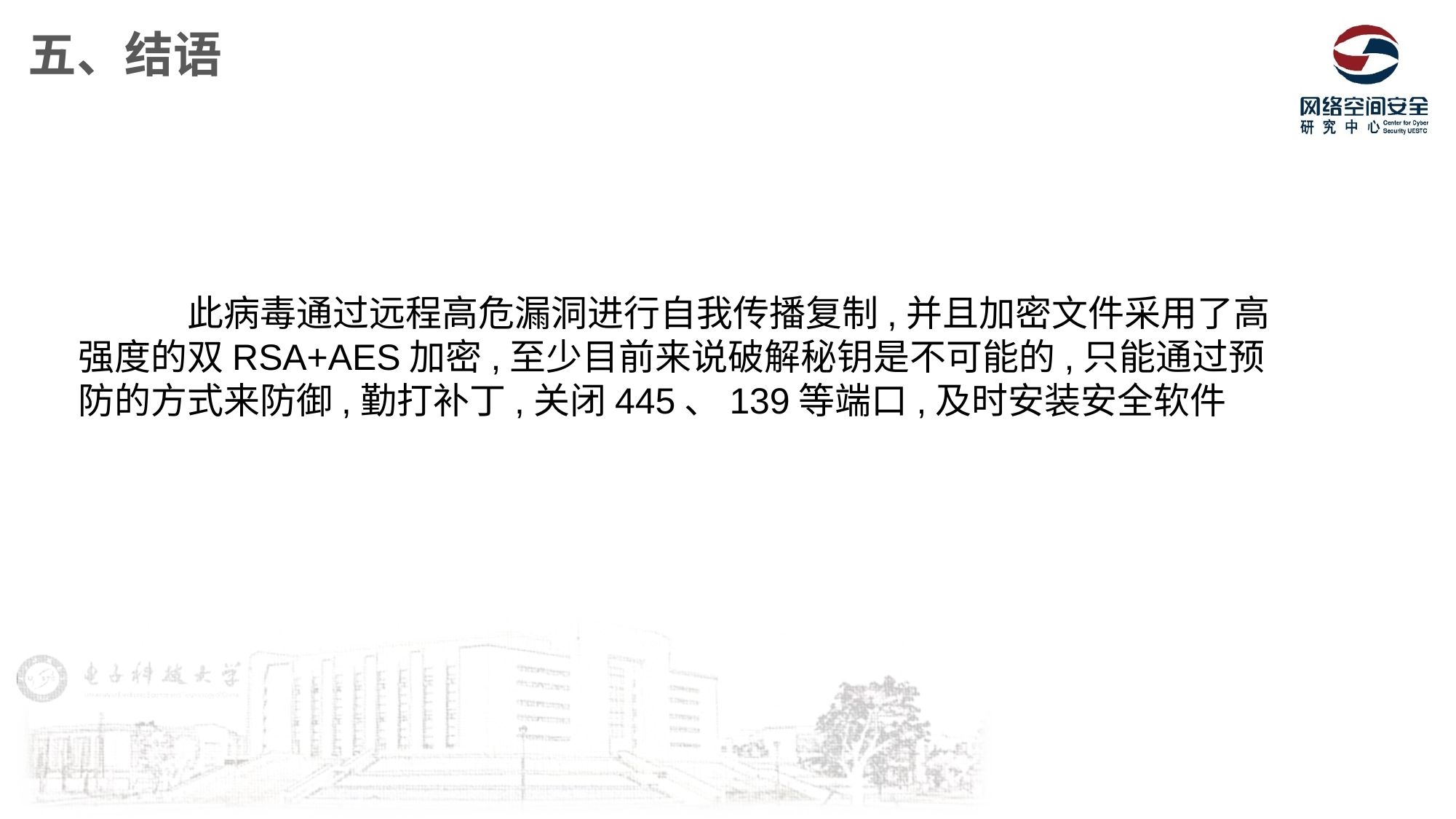

五、结语
	此病毒通过远程高危漏洞进行自我传播复制,并且加密文件采用了高强度的双RSA+AES加密,至少目前来说破解秘钥是不可能的,只能通过预防的方式来防御,勤打补丁,关闭445、139等端口,及时安装安全软件